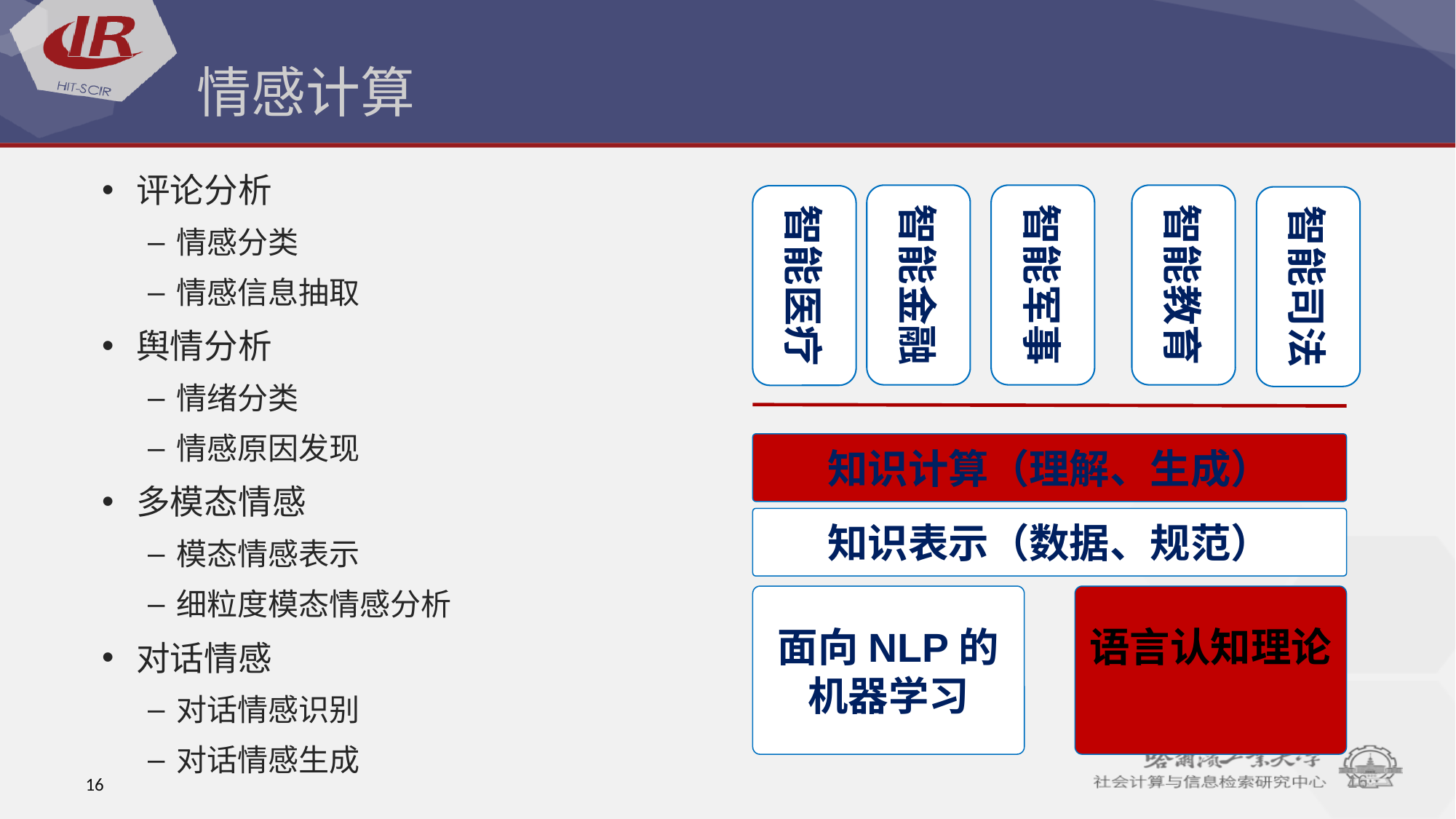

# 情感计算
评论分析
情感分类
情感信息抽取
舆情分析
情绪分类
情感原因发现
多模态情感
模态情感表示
细粒度模态情感分析
对话情感
对话情感识别
对话情感生成

智能金融
智能军事
智能教育
智能医疗
智能司法
知识计算（理解、生成）
语言认知理论

面向NLP的
机器学习
知识表示（数据、规范）
16
16